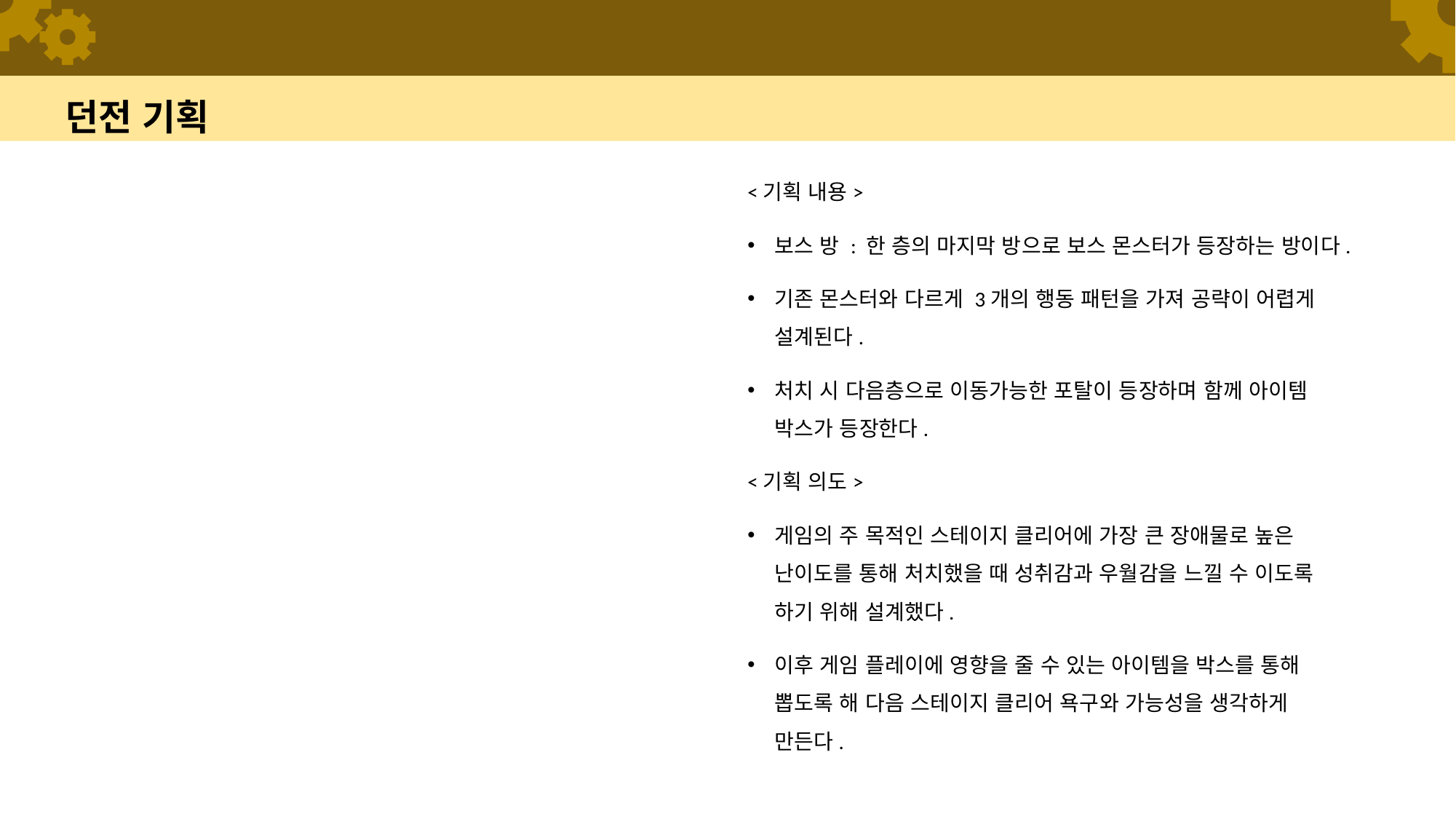

# 던전 기획
<기획 내용>
보스 방 : 한 층의 마지막 방으로 보스 몬스터가 등장하는 방이다.
기존 몬스터와 다르게 3개의 행동 패턴을 가져 공략이 어렵게 설계된다.
처치 시 다음층으로 이동가능한 포탈이 등장하며 함께 아이템 박스가 등장한다.
<기획 의도>
게임의 주 목적인 스테이지 클리어에 가장 큰 장애물로 높은 난이도를 통해 처치했을 때 성취감과 우월감을 느낄 수 이도록 하기 위해 설계했다.
이후 게임 플레이에 영향을 줄 수 있는 아이템을 박스를 통해 뽑도록 해 다음 스테이지 클리어 욕구와 가능성을 생각하게 만든다.